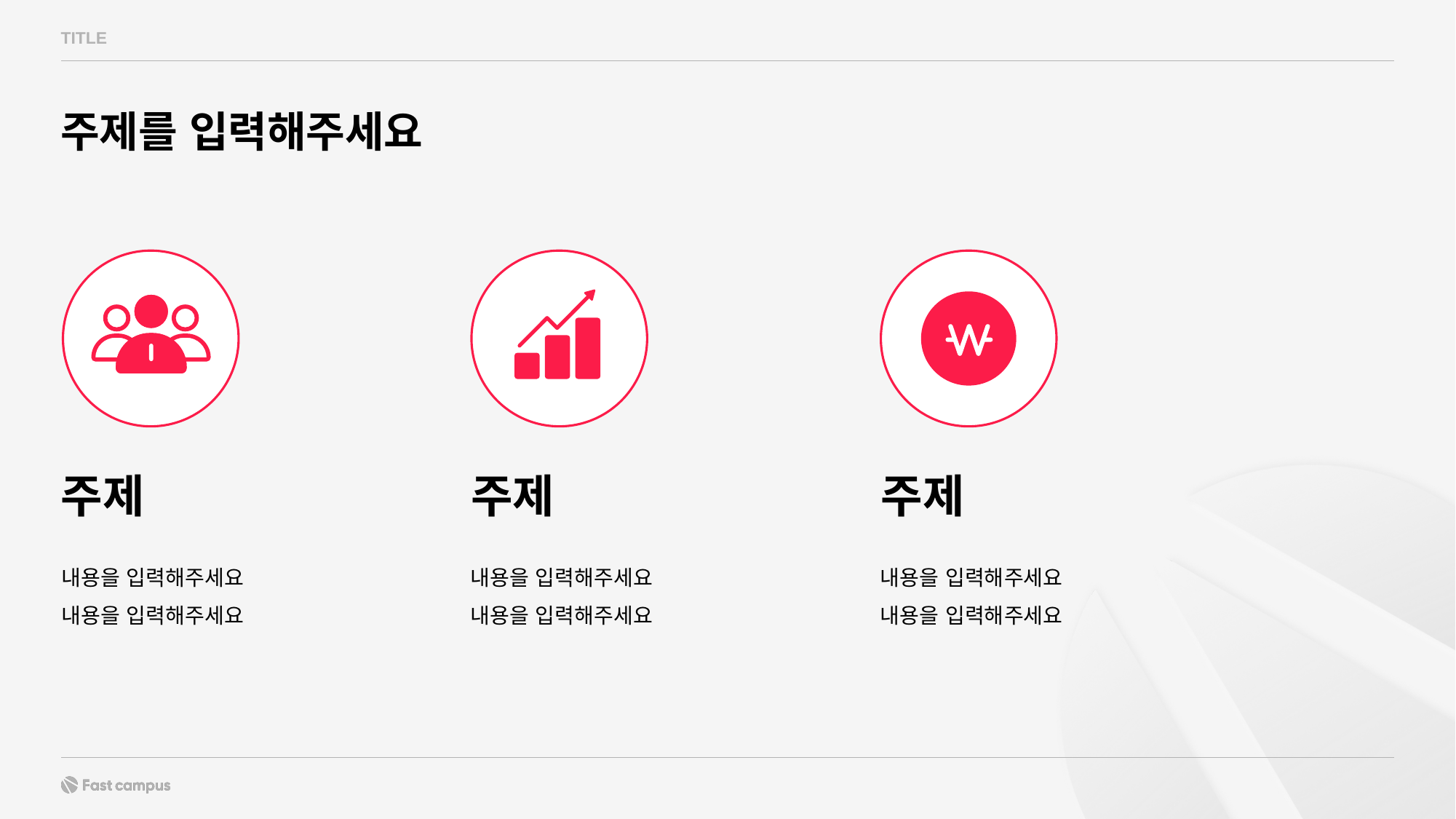

TITLE
주제를 입력해주세요

주제
주제
주제
내용을 입력해주세요
내용을 입력해주세요
내용을 입력해주세요
내용을 입력해주세요
내용을 입력해주세요
내용을 입력해주세요